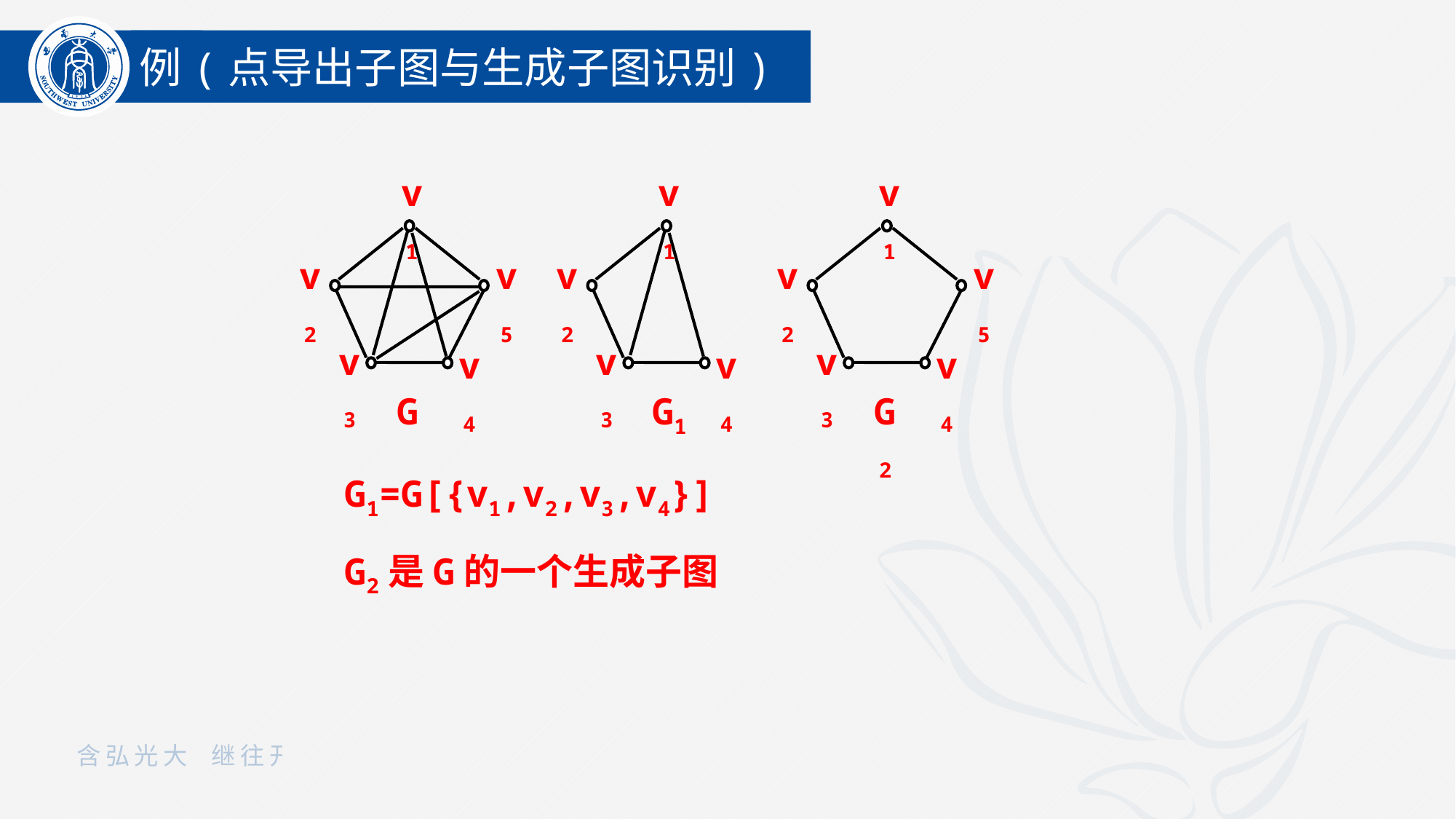

例(点导出子图与生成子图识别)
v1
v1
v1

v2
v5
v2
v2
v5

v3
v3
v3
v4
v4
v4

G
G1
G2
G1=G[{v1,v2,v3,v4}]
G2是G的一个生成子图